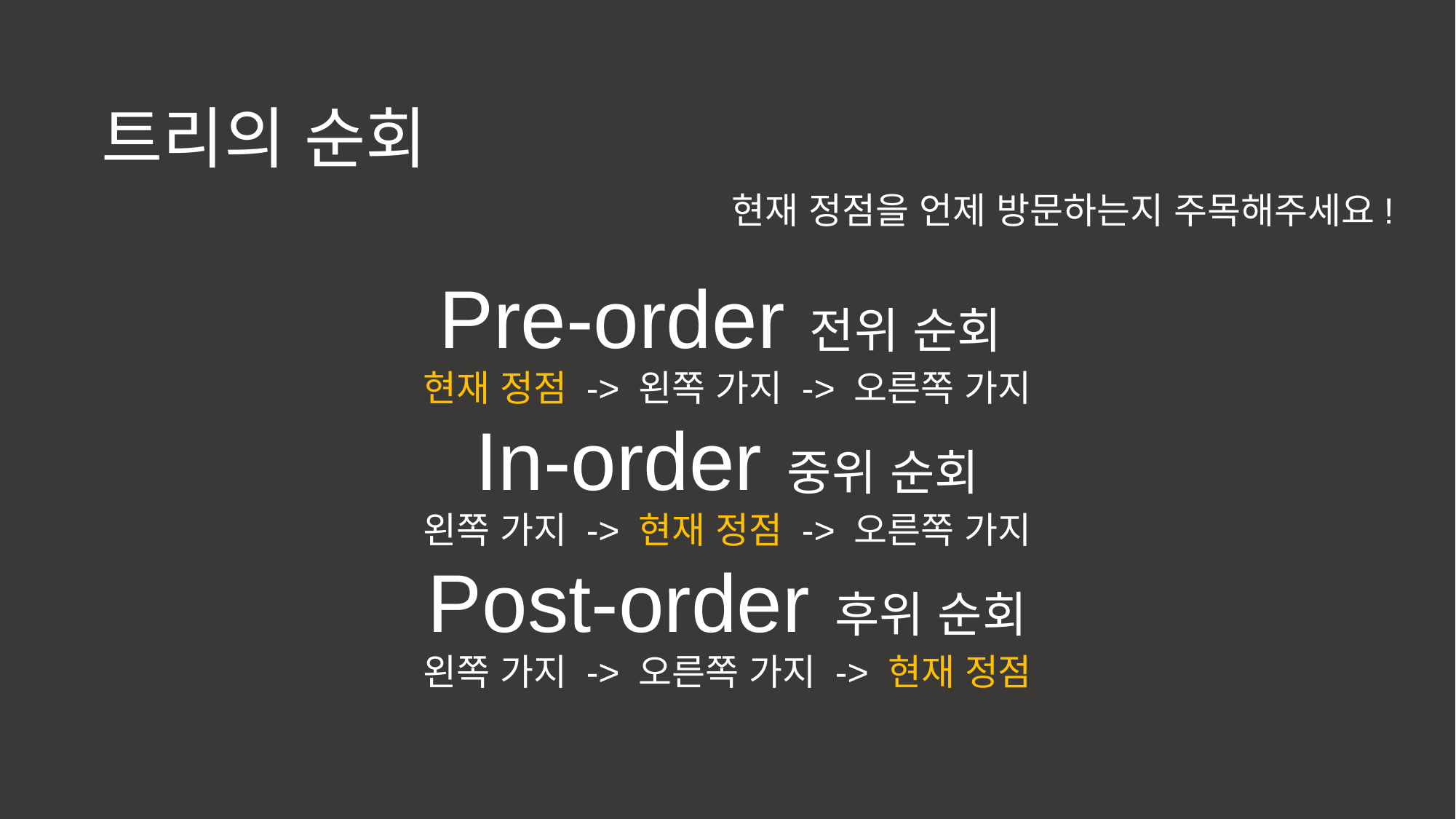

트리의 순회
현재 정점을 언제 방문하는지 주목해주세요!

Pre-order 전위 순회
현재 정점 -> 왼쪽 가지 -> 오른쪽 가지
In-order 중위 순회
왼쪽 가지 -> 현재 정점 -> 오른쪽 가지
Post-order 후위 순회
왼쪽 가지 -> 오른쪽 가지 -> 현재 정점